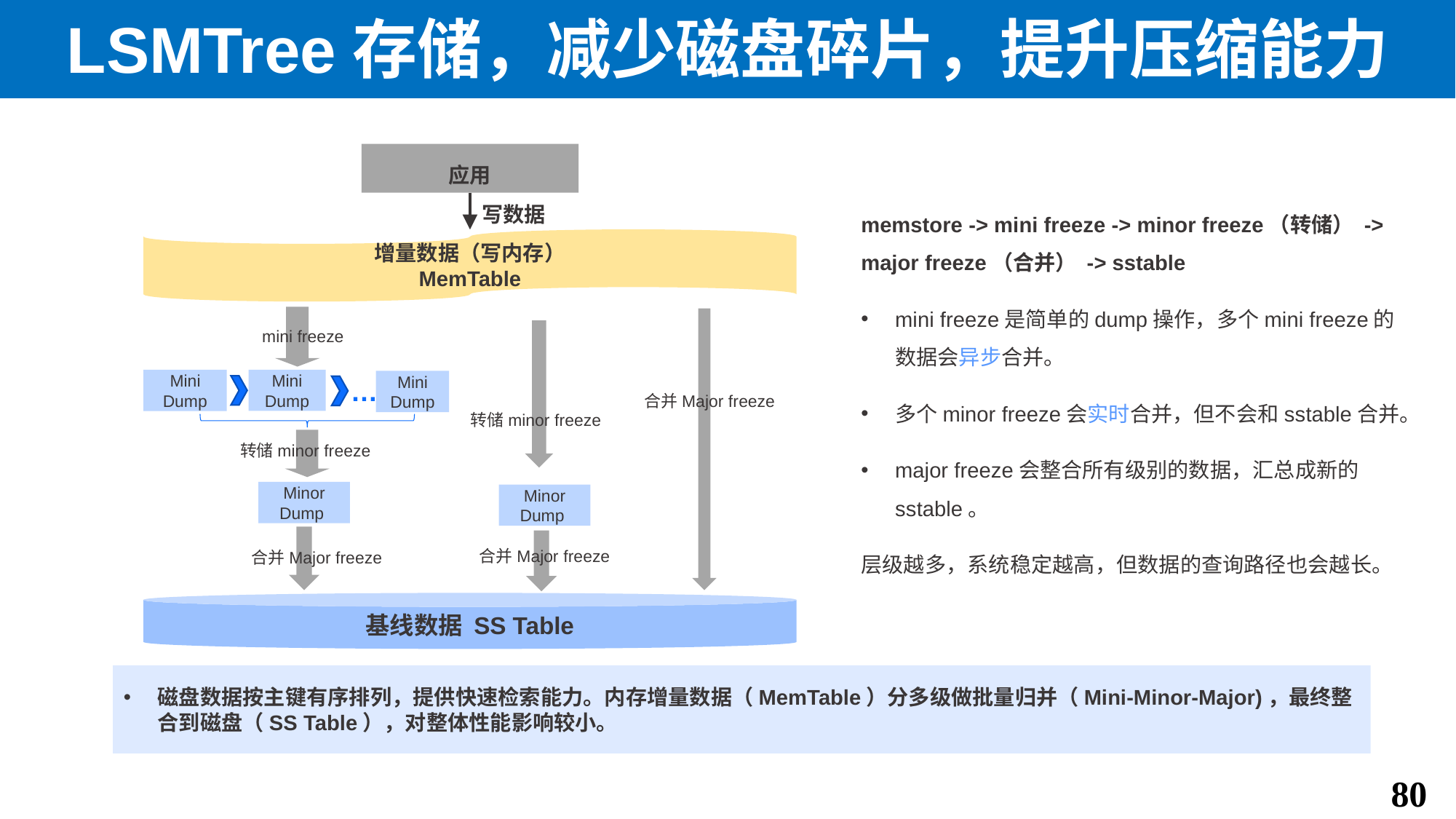

# LSMTree存储，减少磁盘碎片，提升压缩能力
应用

写数据
memstore -> mini freeze -> minor freeze（转储） -> major freeze（合并） -> sstable
mini freeze是简单的dump操作，多个mini freeze的数据会异步合并。
多个minor freeze会实时合并，但不会和sstable合并。
major freeze会整合所有级别的数据，汇总成新的sstable。
层级越多，系统稳定越高，但数据的查询路径也会越长。
增量数据（写内存）
MemTable

mini freeze

…
Mini Dump
Mini Dump
Mini Dump
合并Major freeze

转储minor freeze
转储minor freeze

Minor Dump
Minor Dump

合并Major freeze

合并Major freeze
基线数据 SS Table
磁盘数据按主键有序排列，提供快速检索能力。内存增量数据（MemTable）分多级做批量归并（Mini-Minor-Major)，最终整合到磁盘（SS Table），对整体性能影响较小。